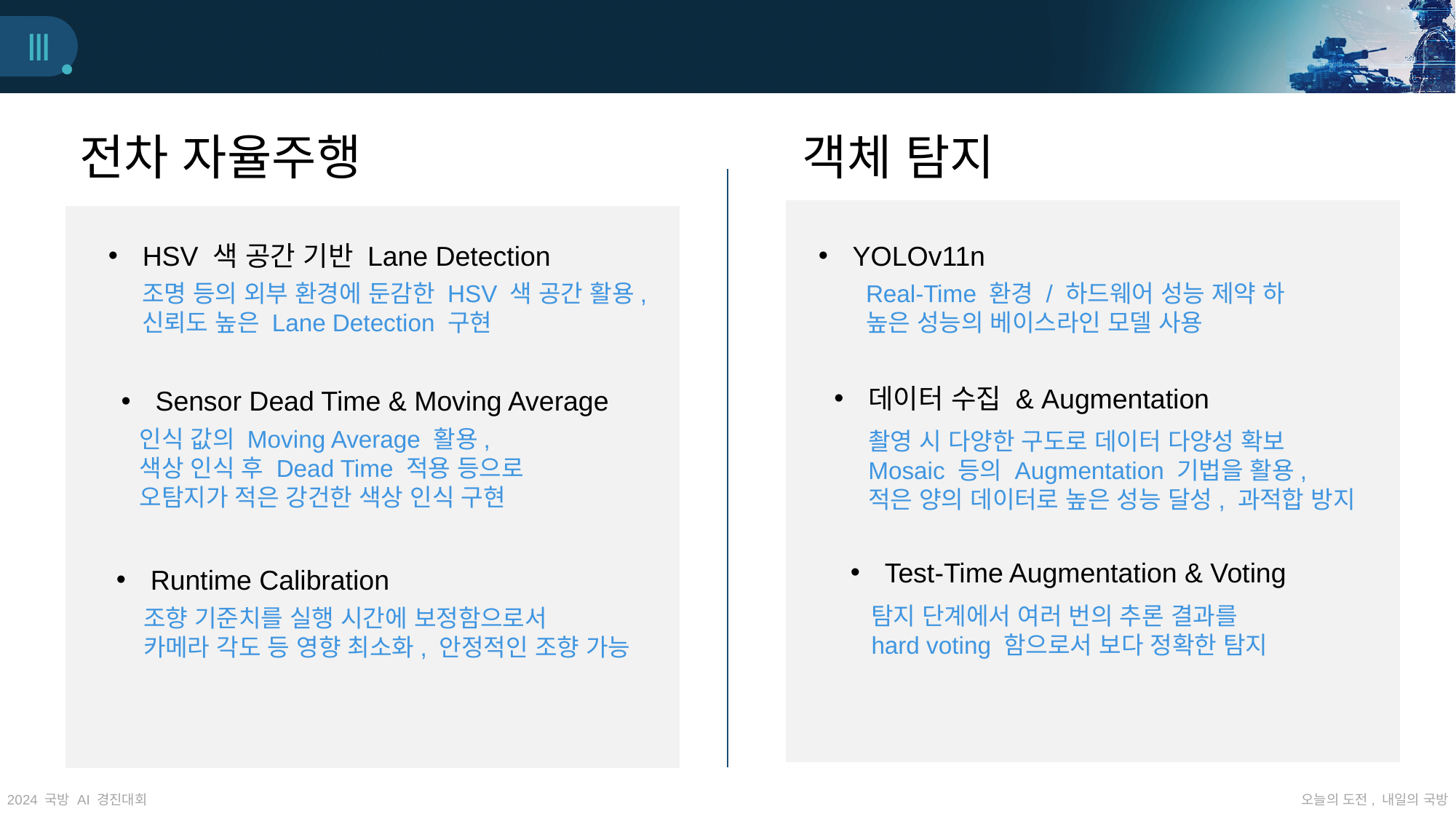

[평가항목] 모델 완성도
Ⅲ

전차 자율주행
객체 탐지

HSV 색 공간 기반 Lane Detection
조명 등의 외부 환경에 둔감한 HSV 색 공간 활용,
신뢰도 높은 Lane Detection 구현
YOLOv11n
Real-Time 환경 / 하드웨어 성능 제약 하
높은 성능의 베이스라인 모델 사용
데이터 수집 & Augmentation

촬영 시 다양한 구도로 데이터 다양성 확보
Mosaic 등의 Augmentation 기법을 활용,
적은 양의 데이터로 높은 성능 달성, 과적합 방지
Sensor Dead Time & Moving Average
인식 값의 Moving Average 활용,
색상 인식 후 Dead Time 적용 등으로
오탐지가 적은 강건한 색상 인식 구현
Test-Time Augmentation & Voting

탐지 단계에서 여러 번의 추론 결과를
hard voting 함으로서 보다 정확한 탐지
Runtime Calibration
조향 기준치를 실행 시간에 보정함으로서
카메라 각도 등 영향 최소화, 안정적인 조향 가능